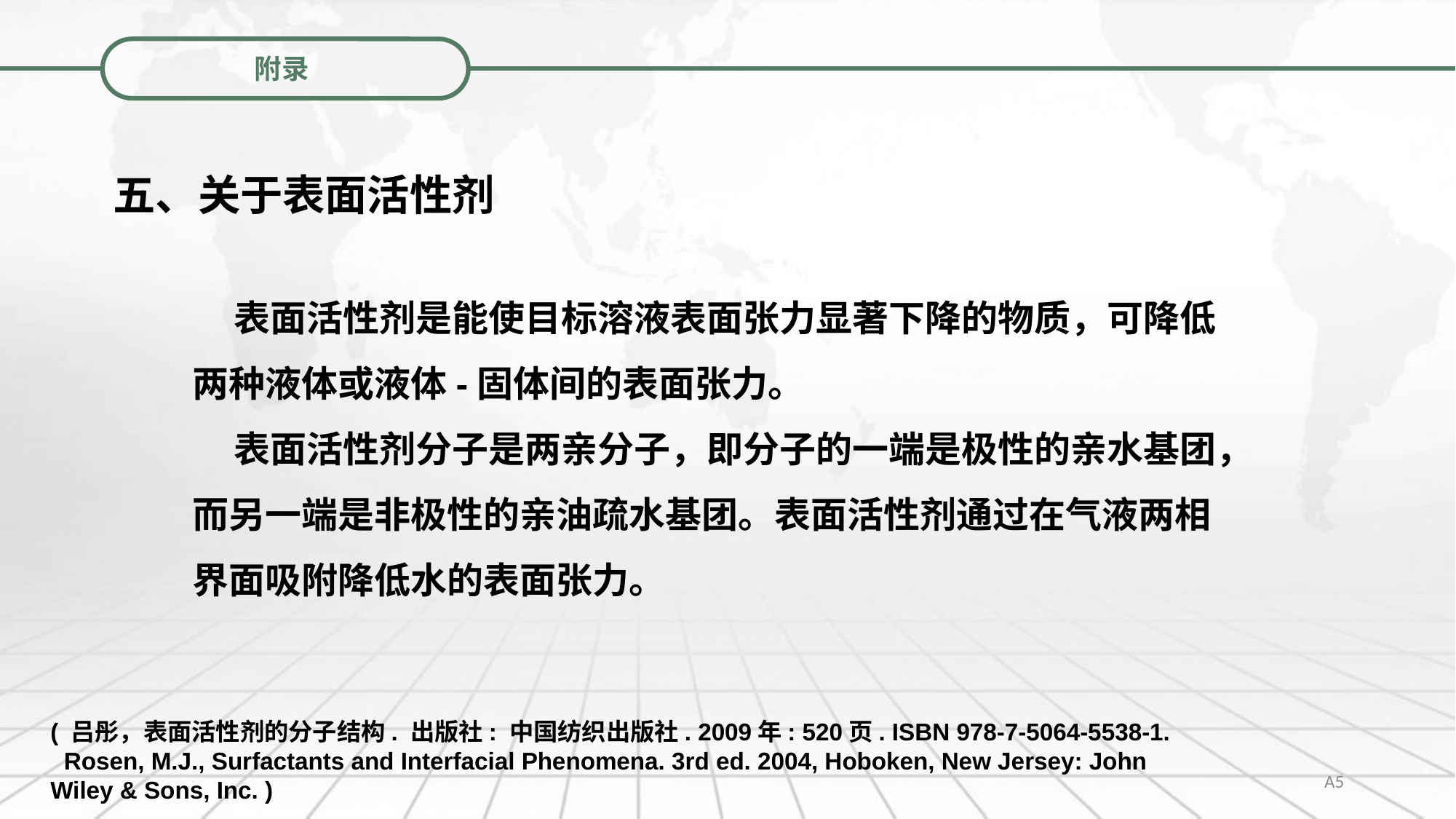

附录
五、关于表面活性剂
    表面活性剂是能使目标溶液表面张力显著下降的物质，可降低两种液体或液体-固体间的表面张力。
    表面活性剂分子是两亲分子，即分子的一端是极性的亲水基团，而另一端是非极性的亲油疏水基团。表面活性剂通过在气液两相界面吸附降低水的表面张力。
( 吕彤，表面活性剂的分子结构. 出版社: 中国纺织出版社. 2009年: 520页. ISBN 978-7-5064-5538-1.
  Rosen, M.J., Surfactants and Interfacial Phenomena. 3rd ed. 2004, Hoboken, New Jersey: John Wiley & Sons, Inc. )
A5